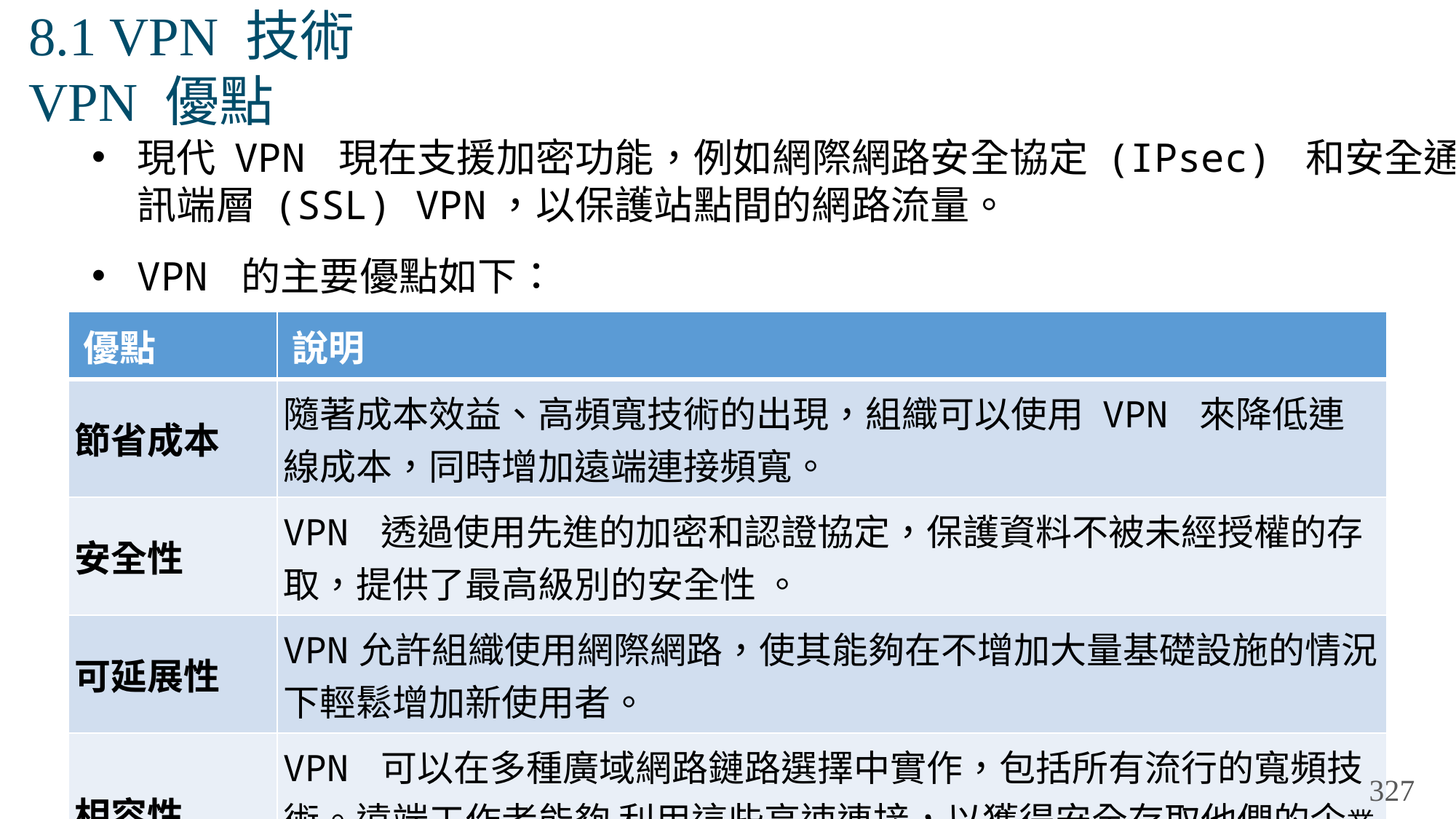

# 8.1 VPN 技術 VPN 優點
現代 VPN 現在支援加密功能，例如網際網路安全協定 (IPsec) 和安全通訊端層 (SSL) VPN，以保護站點間的網路流量。
VPN 的主要優點如下：
| 優點 | 說明 |
| --- | --- |
| 節省成本 | 隨著成本效益、高頻寬技術的出現，組織可以使用 VPN 來降低連線成本，同時增加遠端連接頻寬。 |
| 安全性 | VPN 透過使用先進的加密和認證協定，保護資料不被未經授權的存取，提供了最高級別的安全性 。 |
| 可延展性 | VPN允許組織使用網際網路，使其能夠在不增加大量基礎設施的情況下輕鬆增加新使用者。 |
| 相容性 | VPN 可以在多種廣域網路鏈路選擇中實作，包括所有流行的寬頻技術。遠端工作者能夠 利用這些高速連接，以獲得安全存取他們的企業網路。 |
327